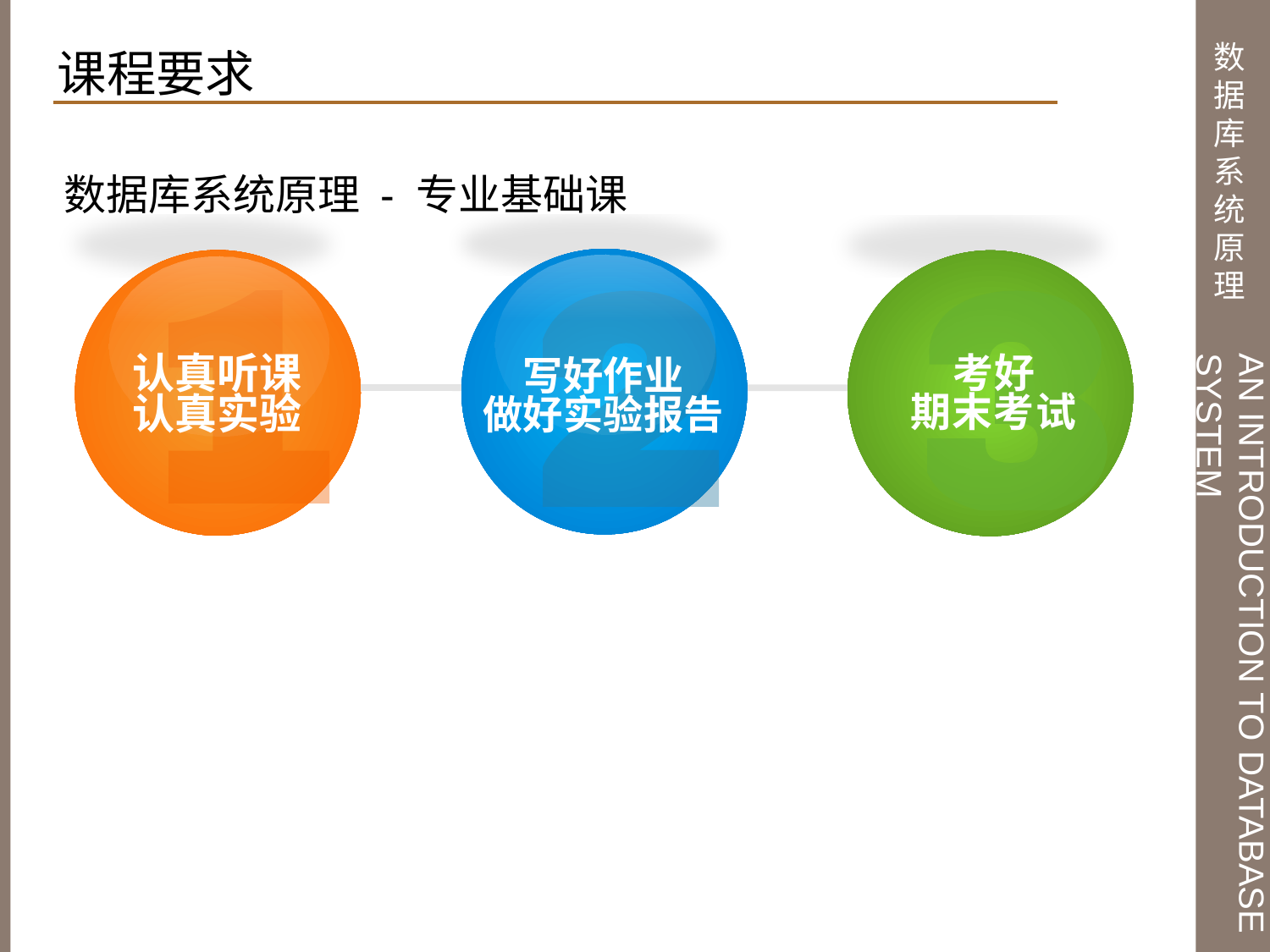

课程要求
数据库系统原理 - 专业基础课
1

认真听课
认真实验
3

考好
期末考试
2

写好作业
做好实验报告